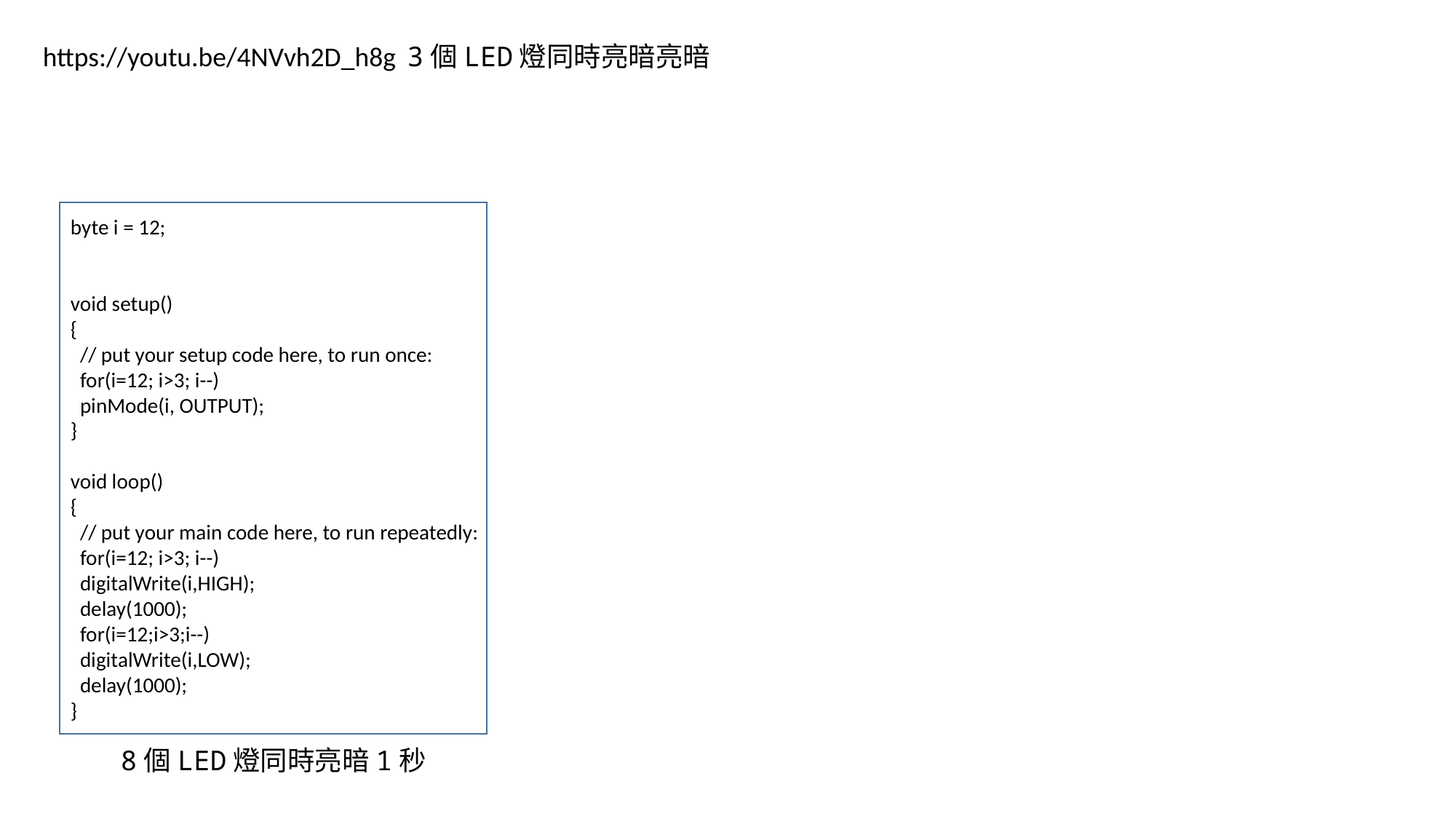

https://youtu.be/4NVvh2D_h8g
3個LED燈同時亮暗亮暗

byte i = 12;

void setup()
{
  // put your setup code here, to run once:
  for(i=12; i>3; i--)
  pinMode(i, OUTPUT);
}

void loop()
{
  // put your main code here, to run repeatedly:
  for(i=12; i>3; i--)
  digitalWrite(i,HIGH);
  delay(1000);
  for(i=12;i>3;i--)
  digitalWrite(i,LOW);
  delay(1000);
}

8個LED燈同時亮暗1秒